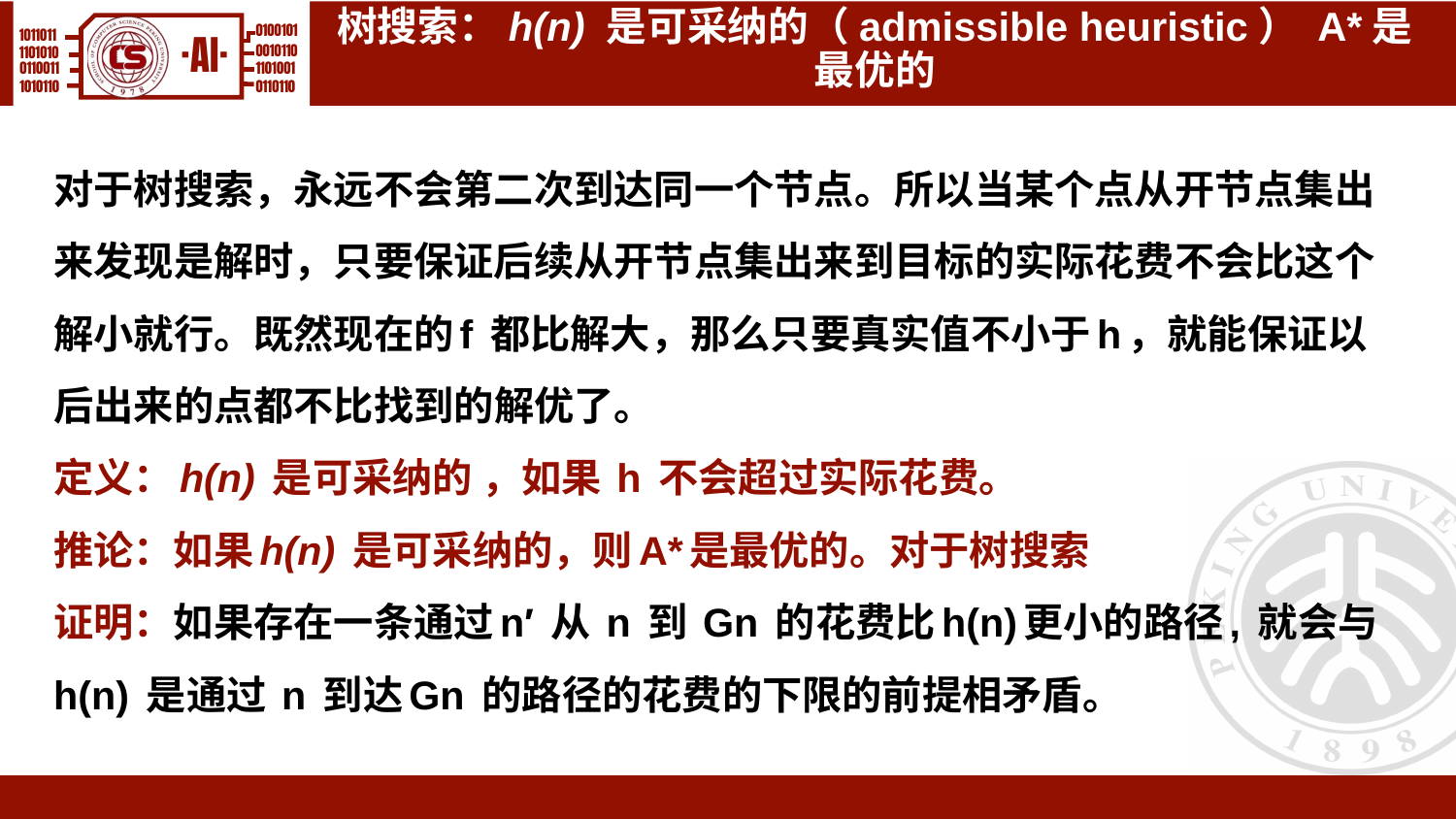

# 树搜索：h(n) 是可采纳的（admissible heuristic） A*是最优的
对于树搜索，永远不会第二次到达同一个节点。所以当某个点从开节点集出来发现是解时，只要保证后续从开节点集出来到目标的实际花费不会比这个解小就行。既然现在的f 都比解大，那么只要真实值不小于h，就能保证以后出来的点都不比找到的解优了。
定义：h(n) 是可采纳的 ，如果 h 不会超过实际花费。
推论：如果h(n) 是可采纳的，则A*是最优的。对于树搜索
证明：如果存在一条通过n′ 从 n 到 Gn 的花费比h(n)更小的路径, 就会与 h(n) 是通过 n 到达Gn 的路径的花费的下限的前提相矛盾。